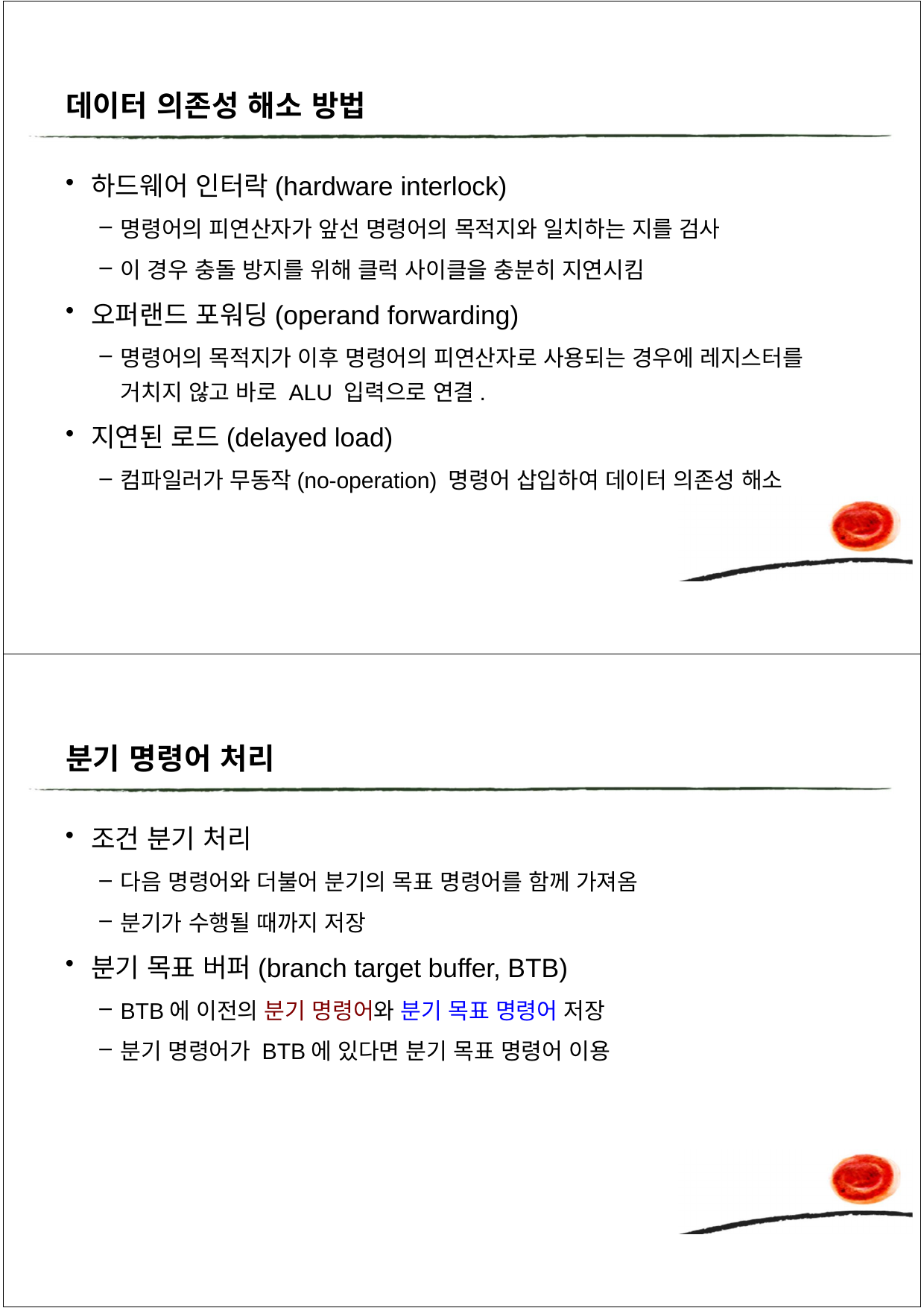

데이터 의존성 해소 방법

하드웨어 인터락(hardware interlock)
명령어의 피연산자가 앞선 명령어의 목적지와 일치하는 지를 검사
이 경우 충돌 방지를 위해 클럭 사이클을 충분히 지연시킴
오퍼랜드 포워딩(operand forwarding)
명령어의 목적지가 이후 명령어의 피연산자로 사용되는 경우에 레지스터를  거치지 않고 바로 ALU 입력으로 연결.
지연된 로드(delayed load)
컴파일러가 무동작(no-operation) 명령어 삽입하여 데이터 의존성 해소

분기 명령어 처리

조건 분기 처리
다음 명령어와 더불어 분기의 목표 명령어를 함께 가져옴
분기가 수행될 때까지 저장
분기 목표 버퍼(branch target buffer, BTB)
BTB에 이전의 분기 명령어와 분기 목표 명령어 저장
분기 명령어가 BTB에 있다면 분기 목표 명령어 이용